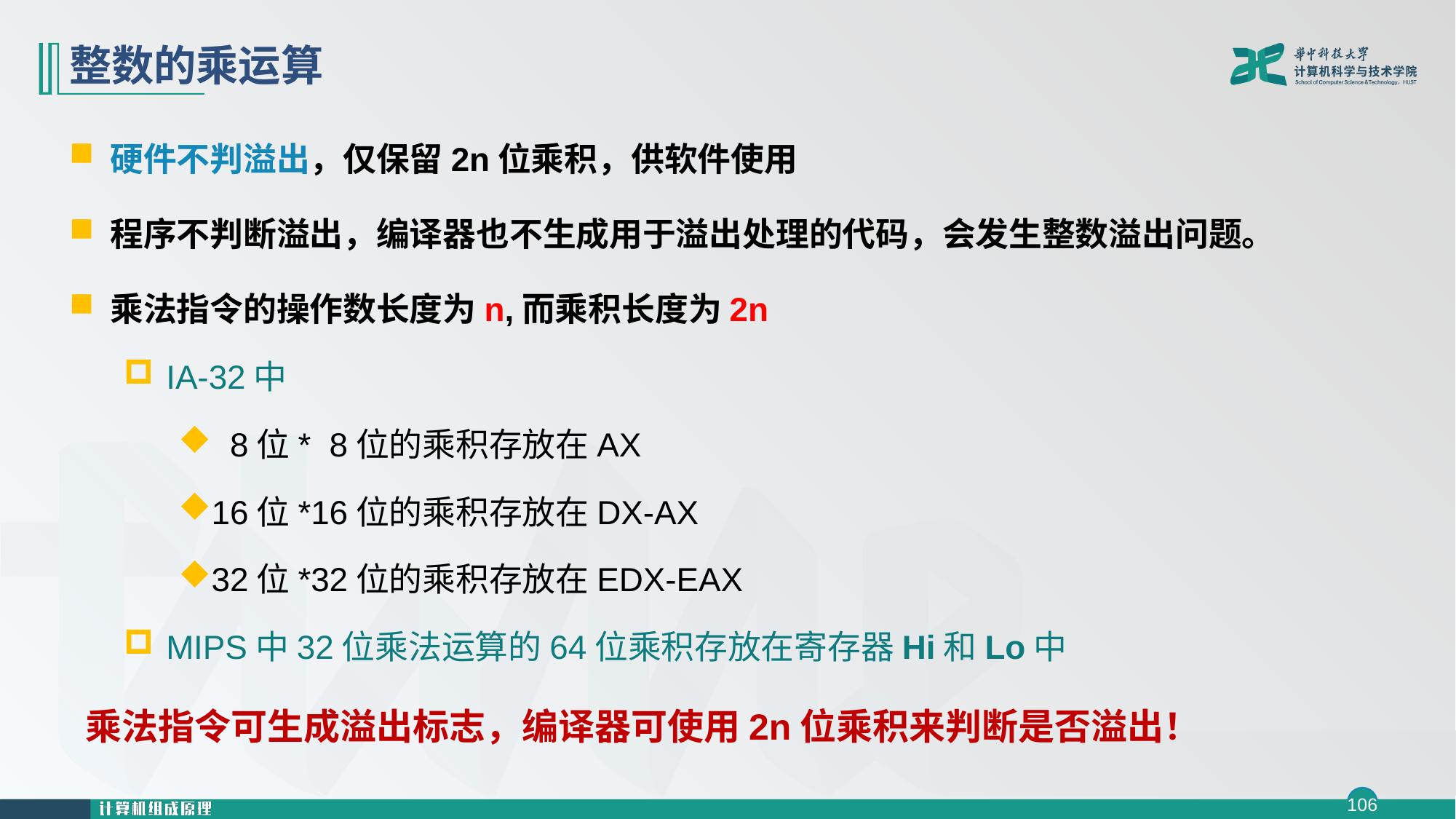

# 整数的乘运算
硬件不判溢出，仅保留2n位乘积，供软件使用
程序不判断溢出，编译器也不生成用于溢出处理的代码，会发生整数溢出问题。
乘法指令的操作数长度为n,而乘积长度为2n
IA-32中
  8位*  8位的乘积存放在AX
16位*16位的乘积存放在DX-AX
32位*32位的乘积存放在EDX-EAX
MIPS中32位乘法运算的64位乘积存放在寄存器Hi和Lo中
乘法指令可生成溢出标志，编译器可使用2n位乘积来判断是否溢出！